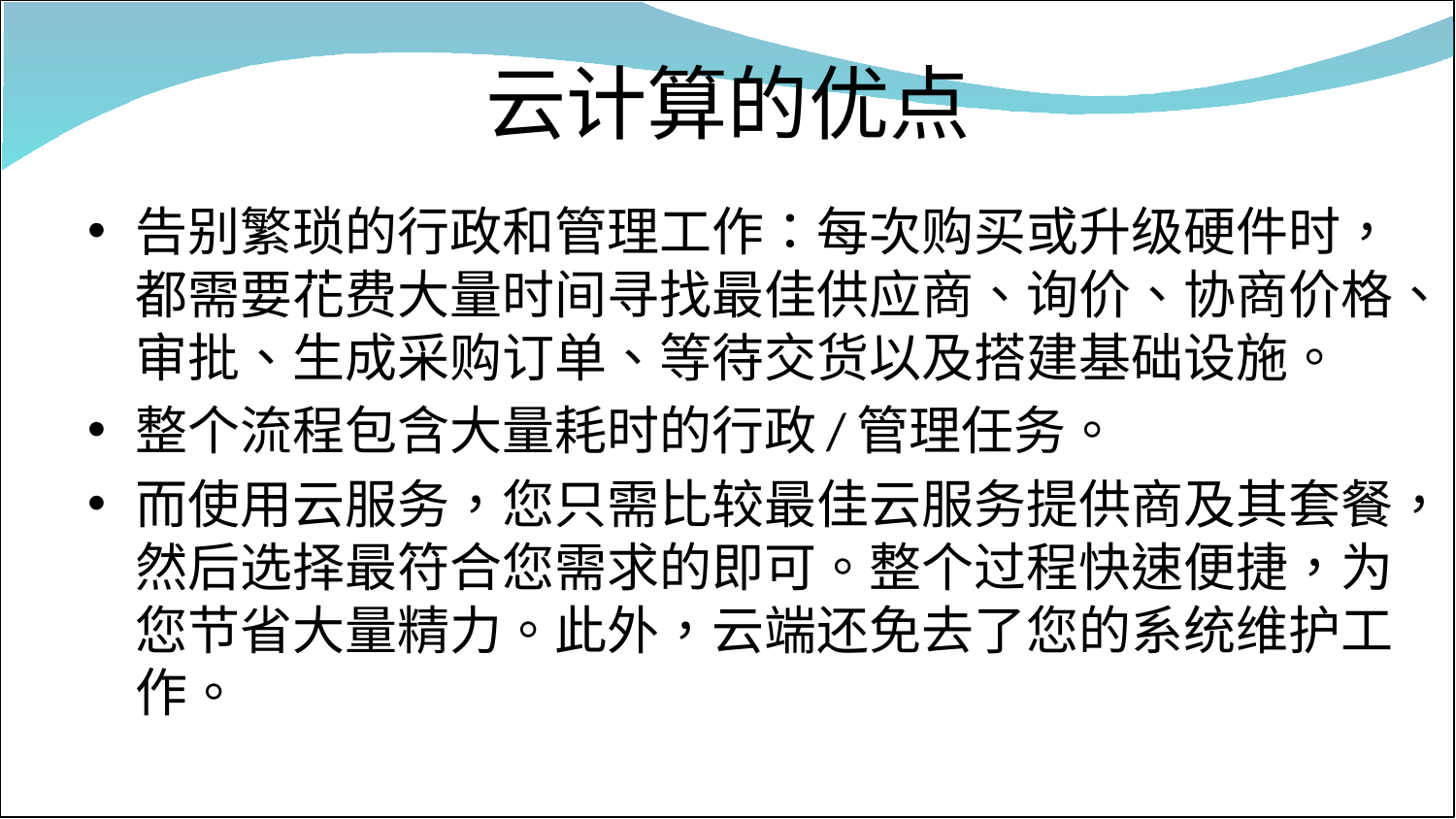

# 云计算的优点
告别繁琐的行政和管理工作：每次购买或升级硬件时，都需要花费大量时间寻找最佳供应商、询价、协商价格、审批、生成采购订单、等待交货以及搭建基础设施。
整个流程包含大量耗时的行政/管理任务。
而使用云服务，您只需比较最佳云服务提供商及其套餐，然后选择最符合您需求的即可。整个过程快速便捷，为您节省大量精力。此外，云端还免去了您的系统维护工作。